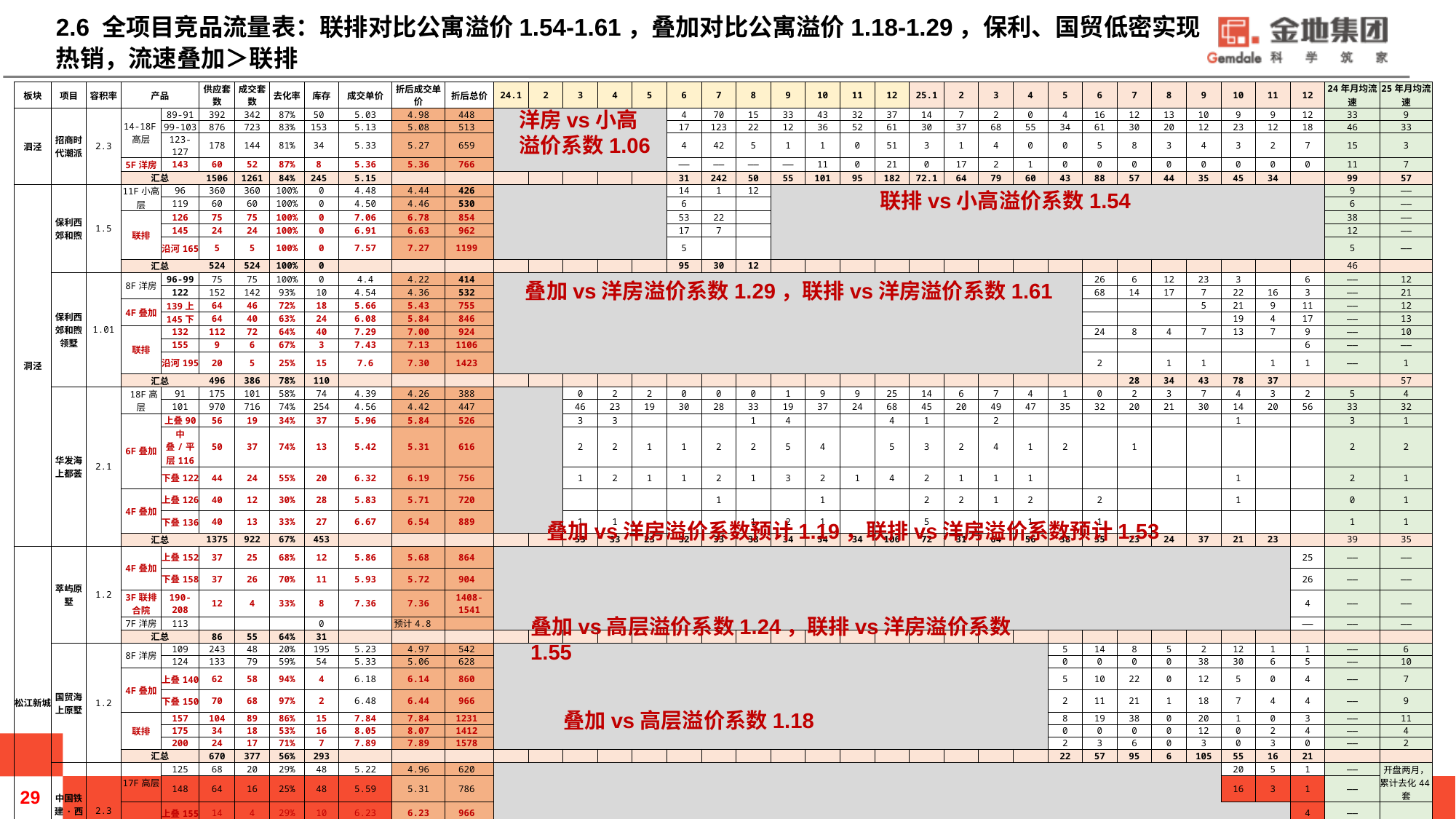

# 2.6 全项目竞品流量表：联排对比公寓溢价1.54-1.61，叠加对比公寓溢价1.18-1.29，保利、国贸低密实现热销，流速叠加＞联排
| 板块 | 项目 | 容积率 | 产品 |  | 供应套数 | 成交套数 | 去化率 | 库存 | 成交单价 | 折后成交单价 | 折后总价 | 24.1 | 2 | 3 | 4 | 5 | 6 | 7 | 8 | 9 | 10 | 11 | 12 | 25.1 | 2 | 3 | 4 | 5 | 6 | 7 | 8 | 9 | 10 | 11 | 12 | 24年月均流速 | 25年月均流速 |
| --- | --- | --- | --- | --- | --- | --- | --- | --- | --- | --- | --- | --- | --- | --- | --- | --- | --- | --- | --- | --- | --- | --- | --- | --- | --- | --- | --- | --- | --- | --- | --- | --- | --- | --- | --- | --- | --- |
| 泗泾 | 招商时代潮派 | 2.3 | 14-18F高层 | 89-91 | 392 | 342 | 87% | 50 | 5.03 | 4.98 | 448 |  |  |  |  |  | 4 | 70 | 15 | 33 | 43 | 32 | 37 | 14 | 7 | 2 | 0 | 4 | 16 | 12 | 13 | 10 | 9 | 9 | 12 | 33 | 9 |
|  |  |  |  | 99-103 | 876 | 723 | 83% | 153 | 5.13 | 5.08 | 513 |  |  |  |  |  | 17 | 123 | 22 | 12 | 36 | 52 | 61 | 30 | 37 | 68 | 55 | 34 | 61 | 30 | 20 | 12 | 23 | 12 | 18 | 46 | 33 |
|  |  |  |  | 123-127 | 178 | 144 | 81% | 34 | 5.33 | 5.27 | 659 |  |  |  |  |  | 4 | 42 | 5 | 1 | 1 | 0 | 51 | 3 | 1 | 4 | 0 | 0 | 5 | 8 | 3 | 4 | 3 | 2 | 7 | 15 | 3 |
|  |  |  | 5F洋房 | 143 | 60 | 52 | 87% | 8 | 5.36 | 5.36 | 766 |  |  |  |  |  | —— | —— | —— | —— | 11 | 0 | 21 | 0 | 17 | 2 | 1 | 0 | 0 | 0 | 0 | 0 | 0 | 0 | 0 | 11 | 7 |
|  |  |  | 汇总 |  | 1506 | 1261 | 84% | 245 | 5.15 |  |  |  |  |  |  |  | 31 | 242 | 50 | 55 | 101 | 95 | 182 | 72.1 | 64 | 79 | 60 | 43 | 88 | 57 | 44 | 35 | 45 | 34 |  | 99 | 57 |
| 洞泾 | 保利西郊和煦 | 1.5 | 11F小高层 | 96 | 360 | 360 | 100% | 0 | 4.48 | 4.44 | 426 |  |  |  |  |  | 14 | 1 | 12 |  |  |  |  |  |  |  |  |  |  |  |  |  |  |  |  | 9 | —— |
|  |  |  |  | 119 | 60 | 60 | 100% | 0 | 4.50 | 4.46 | 530 |  |  |  |  |  | 6 |  |  |  |  |  |  |  |  |  |  |  |  |  |  |  |  |  |  | 6 | —— |
|  |  |  | 联排 | 126 | 75 | 75 | 100% | 0 | 7.06 | 6.78 | 854 |  |  |  |  |  | 53 | 22 |  |  |  |  |  |  |  |  |  |  |  |  |  |  |  |  |  | 38 | —— |
|  |  |  |  | 145 | 24 | 24 | 100% | 0 | 6.91 | 6.63 | 962 |  |  |  |  |  | 17 | 7 |  |  |  |  |  |  |  |  |  |  |  |  |  |  |  |  |  | 12 | —— |
|  |  |  |  | 沿河165 | 5 | 5 | 100% | 0 | 7.57 | 7.27 | 1199 |  |  |  |  |  | 5 |  |  |  |  |  |  |  |  |  |  |  |  |  |  |  |  |  |  | 5 | —— |
|  |  |  | 汇总 |  | 524 | 524 | 100% | 0 |  |  |  |  |  |  |  |  | 95 | 30 | 12 |  |  |  |  |  |  |  |  |  |  |  |  |  |  |  |  | 46 |  |
|  | 保利西郊和煦领墅 | 1.01 | 8F洋房 | 96-99 | 75 | 75 | 100% | 0 | 4.4 | 4.22 | 414 |  |  |  |  |  |  |  |  |  |  |  |  |  |  |  |  |  | 26 | 6 | 12 | 23 | 3 |  | 6 | —— | 12 |
|  |  |  |  | 122 | 152 | 142 | 93% | 10 | 4.54 | 4.36 | 532 |  |  |  |  |  |  |  |  |  |  |  |  |  |  |  |  |  | 68 | 14 | 17 | 7 | 22 | 16 | 3 | —— | 21 |
|  |  |  | 4F叠加 | 139上 | 64 | 46 | 72% | 18 | 5.66 | 5.43 | 755 |  |  |  |  |  |  |  |  |  |  |  |  |  |  |  |  |  |  |  |  | 5 | 21 | 9 | 11 | —— | 12 |
|  |  |  |  | 145下 | 64 | 40 | 63% | 24 | 6.08 | 5.84 | 846 |  |  |  |  |  |  |  |  |  |  |  |  |  |  |  |  |  |  |  |  |  | 19 | 4 | 17 | —— | 13 |
|  |  |  | 联排 | 132 | 112 | 72 | 64% | 40 | 7.29 | 7.00 | 924 |  |  |  |  |  |  |  |  |  |  |  |  |  |  |  |  |  | 24 | 8 | 4 | 7 | 13 | 7 | 9 | —— | 10 |
|  |  |  |  | 155 | 9 | 6 | 67% | 3 | 7.43 | 7.13 | 1106 |  |  |  |  |  |  |  |  |  |  |  |  |  |  |  |  |  |  |  |  |  |  |  | 6 | —— | —— |
|  |  |  |  | 沿河195 | 20 | 5 | 25% | 15 | 7.6 | 7.30 | 1423 |  |  |  |  |  |  |  |  |  |  |  |  |  |  |  |  |  | 2 |  | 1 | 1 |  | 1 | 1 | —— | 1 |
|  |  |  | 汇总 |  | 496 | 386 | 78% | 110 |  |  |  |  |  |  |  |  |  |  |  |  |  |  |  |  |  |  |  |  |  | 28 | 34 | 43 | 78 | 37 |  |  | 57 |
|  | 华发海上都荟 | 2.1 | 18F高层 | 91 | 175 | 101 | 58% | 74 | 4.39 | 4.26 | 388 |  |  | 0 | 2 | 2 | 0 | 0 | 0 | 1 | 9 | 9 | 25 | 14 | 6 | 7 | 4 | 1 | 0 | 2 | 3 | 7 | 4 | 3 | 2 | 5 | 4 |
|  |  |  |  | 101 | 970 | 716 | 74% | 254 | 4.56 | 4.42 | 447 |  |  | 46 | 23 | 19 | 30 | 28 | 33 | 19 | 37 | 24 | 68 | 45 | 20 | 49 | 47 | 35 | 32 | 20 | 21 | 30 | 14 | 20 | 56 | 33 | 32 |
|  |  |  | 6F叠加 | 上叠90 | 56 | 19 | 34% | 37 | 5.96 | 5.84 | 526 |  |  | 3 | 3 |  |  |  | 1 | 4 |  |  | 4 | 1 |  | 2 |  |  |  |  |  |  | 1 |  |  | 3 | 1 |
|  |  |  |  | 中叠/平层116 | 50 | 37 | 74% | 13 | 5.42 | 5.31 | 616 |  |  | 2 | 2 | 1 | 1 | 2 | 2 | 5 | 4 |  | 5 | 3 | 2 | 4 | 1 | 2 |  | 1 |  |  |  |  |  | 2 | 2 |
|  |  |  |  | 下叠122 | 44 | 24 | 55% | 20 | 6.32 | 6.19 | 756 |  |  | 1 | 2 | 1 | 1 | 2 | 1 | 3 | 2 | 1 | 4 | 2 | 1 | 1 | 1 |  |  |  |  |  | 1 |  |  | 2 | 1 |
|  |  |  | 4F叠加 | 上叠126 | 40 | 12 | 30% | 28 | 5.83 | 5.71 | 720 |  |  |  |  |  |  | 1 |  |  | 1 |  |  | 2 | 2 | 1 | 2 |  | 2 |  |  |  | 1 |  |  | 0 | 1 |
|  |  |  |  | 下叠136 | 40 | 13 | 33% | 27 | 6.67 | 6.54 | 889 |  |  | 1 | 1 |  |  |  | 1 | 2 | 1 |  |  | 5 |  |  | 1 |  | 1 |  |  |  |  |  |  | 1 | 1 |
|  |  |  | 汇总 |  | 1375 | 922 | 67% | 453 |  |  |  |  |  | 53 | 33 | 23 | 32 | 33 | 38 | 34 | 54 | 34 | 106 | 72 | 31 | 64 | 56 | 38 | 35 | 23 | 24 | 37 | 21 | 23 |  | 39 | 35 |
| 松江新城 | 萃屿原墅 | 1.2 | 4F叠加 | 上叠152 | 37 | 25 | 68% | 12 | 5.86 | 5.68 | 864 |  |  |  |  |  |  |  |  |  |  |  |  |  |  |  |  |  |  |  |  |  |  |  | 25 | —— | —— |
|  |  |  |  | 下叠158 | 37 | 26 | 70% | 11 | 5.93 | 5.72 | 904 |  |  |  |  |  |  |  |  |  |  |  |  |  |  |  |  |  |  |  |  |  |  |  | 26 | —— | —— |
|  |  |  | 3F联排合院 | 190-208 | 12 | 4 | 33% | 8 | 7.36 | 7.36 | 1408-1541 |  |  |  |  |  |  |  |  |  |  |  |  |  |  |  |  |  |  |  |  |  |  |  | 4 | —— | —— |
|  |  |  | 7F洋房 | 113 |  |  |  | 0 |  | 预计4.8 |  |  |  |  |  |  |  |  |  |  |  |  |  |  |  |  |  |  |  |  |  |  |  |  | —— | —— | —— |
|  |  |  | 汇总 |  | 86 | 55 | 64% | 31 |  |  |  |  |  |  |  |  |  |  |  |  |  |  |  |  |  |  |  |  |  |  |  |  |  |  |  |  |  |
|  | 国贸海上原墅 | 1.2 | 8F洋房 | 109 | 243 | 48 | 20% | 195 | 5.23 | 4.97 | 542 |  |  |  |  |  |  |  |  |  |  |  |  |  |  |  |  | 5 | 14 | 8 | 5 | 2 | 12 | 1 | 1 | —— | 6 |
|  |  |  |  | 124 | 133 | 79 | 59% | 54 | 5.33 | 5.06 | 628 |  |  |  |  |  |  |  |  |  |  |  |  |  |  |  |  | 0 | 0 | 0 | 0 | 38 | 30 | 6 | 5 | —— | 10 |
|  |  |  | 4F叠加 | 上叠140 | 62 | 58 | 94% | 4 | 6.18 | 6.14 | 860 |  |  |  |  |  |  |  |  |  |  |  |  |  |  |  |  | 5 | 10 | 22 | 0 | 12 | 5 | 0 | 4 | —— | 7 |
|  |  |  |  | 下叠150 | 70 | 68 | 97% | 2 | 6.48 | 6.44 | 966 |  |  |  |  |  |  |  |  |  |  |  |  |  |  |  |  | 2 | 11 | 21 | 1 | 18 | 7 | 4 | 4 | —— | 9 |
|  |  |  | 联排 | 157 | 104 | 89 | 86% | 15 | 7.84 | 7.84 | 1231 |  |  |  |  |  |  |  |  |  |  |  |  |  |  |  |  | 8 | 19 | 38 | 0 | 20 | 1 | 0 | 3 | —— | 11 |
|  |  |  |  | 175 | 34 | 18 | 53% | 16 | 8.05 | 8.07 | 1412 |  |  |  |  |  |  |  |  |  |  |  |  |  |  |  |  | 0 | 0 | 0 | 0 | 12 | 0 | 2 | 4 | —— | 4 |
|  |  |  |  | 200 | 24 | 17 | 71% | 7 | 7.89 | 7.89 | 1578 |  |  |  |  |  |  |  |  |  |  |  |  |  |  |  |  | 2 | 3 | 6 | 0 | 3 | 0 | 3 | 0 | —— | 2 |
|  |  |  | 汇总 |  | 670 | 377 | 56% | 293 |  |  |  |  |  |  |  |  |  |  |  |  |  |  |  |  |  |  |  | 22 | 57 | 95 | 6 | 105 | 55 | 16 | 21 |  |  |
|  | 中国铁建·西派云间 | 2.3 | 17F高层 | 125 | 68 | 20 | 29% | 48 | 5.22 | 4.96 | 620 |  |  |  |  |  |  |  |  |  |  |  |  |  |  |  |  |  |  |  |  |  | 20 | 5 | 1 | —— | 开盘两月，累计去化44套 |
|  |  |  |  | 148 | 64 | 16 | 25% | 48 | 5.59 | 5.31 | 786 |  |  |  |  |  |  |  |  |  |  |  |  |  |  |  |  |  |  |  |  |  | 16 | 3 | 1 | —— |  |
|  |  |  | 4F叠加 | 上叠155 | 14 | 4 | 29% | 10 | 6.23 | 6.23 | 966 |  |  |  |  |  |  |  |  |  |  |  |  |  |  |  |  |  |  |  |  |  |  |  | 4 | —— |  |
|  |  |  |  | 下叠160 | 14 | 2 | 14% | 12 | 6.59 | 6.59 | 1054 |  |  |  |  |  |  |  |  |  |  |  |  |  |  |  |  |  |  |  |  |  |  |  | 2 | —— |  |
|  |  |  | 汇总 |  | 160 | 42 | 26% | 118 |  |  |  |  |  |  |  |  |  |  |  |  |  |  |  |  |  |  |  |  |  |  |  |  |  |  |  |  |  |
洋房vs小高溢价系数1.06
联排vs小高溢价系数1.54
叠加vs洋房溢价系数1.29，联排vs洋房溢价系数1.61
叠加vs洋房溢价系数预计1.19，联排vs洋房溢价系数预计1.53
叠加vs高层溢价系数1.24，联排vs洋房溢价系数1.55
叠加vs高层溢价系数1.18